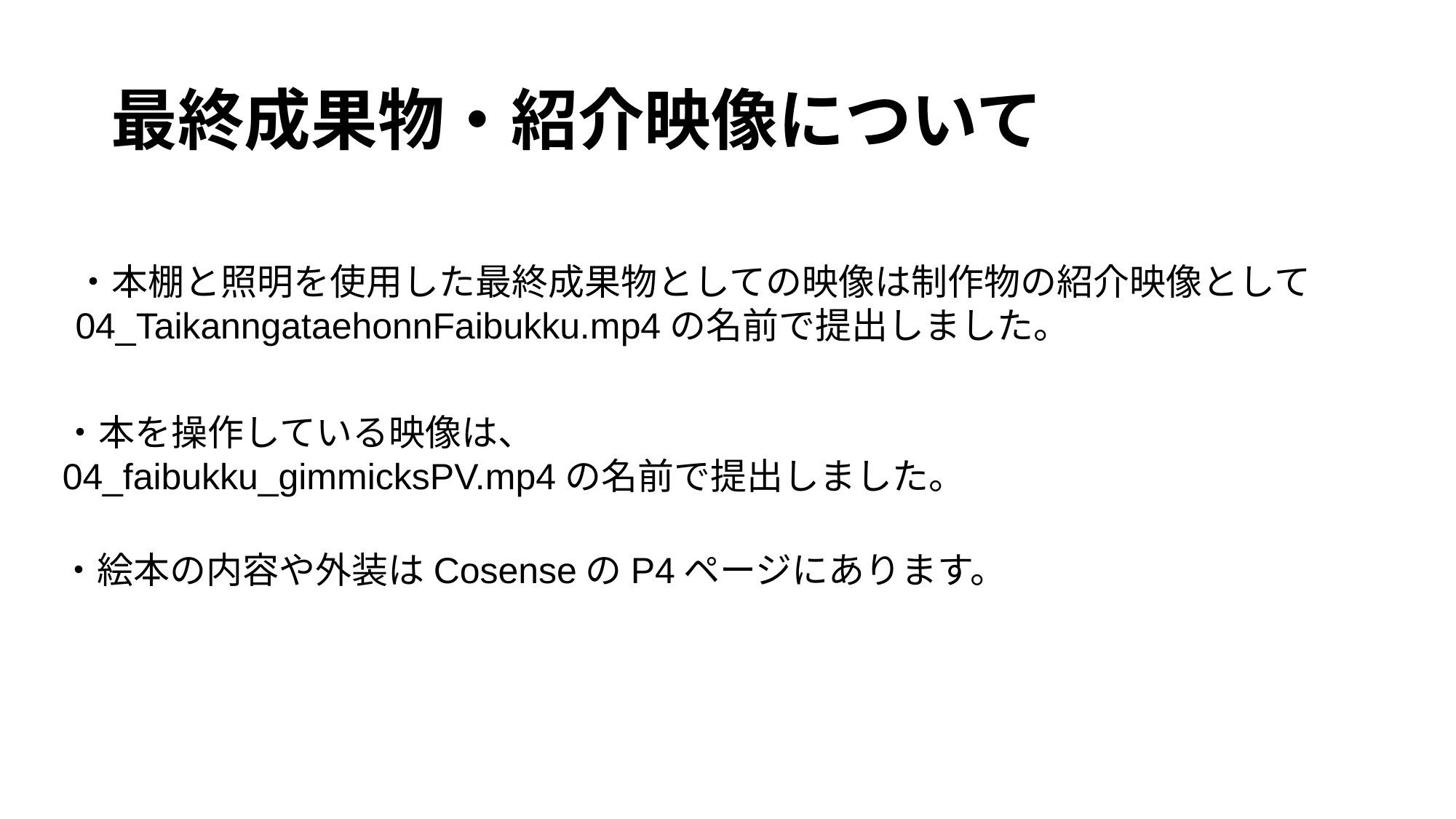

# 最終成果物・紹介映像について
・本棚と照明を使用した最終成果物としての映像は制作物の紹介映像として
04_TaikanngataehonnFaibukku.mp4の名前で提出しました。
・本を操作している映像は、
04_faibukku_gimmicksPV.mp4の名前で提出しました。
・絵本の内容や外装はCosenseのP4ページにあります。